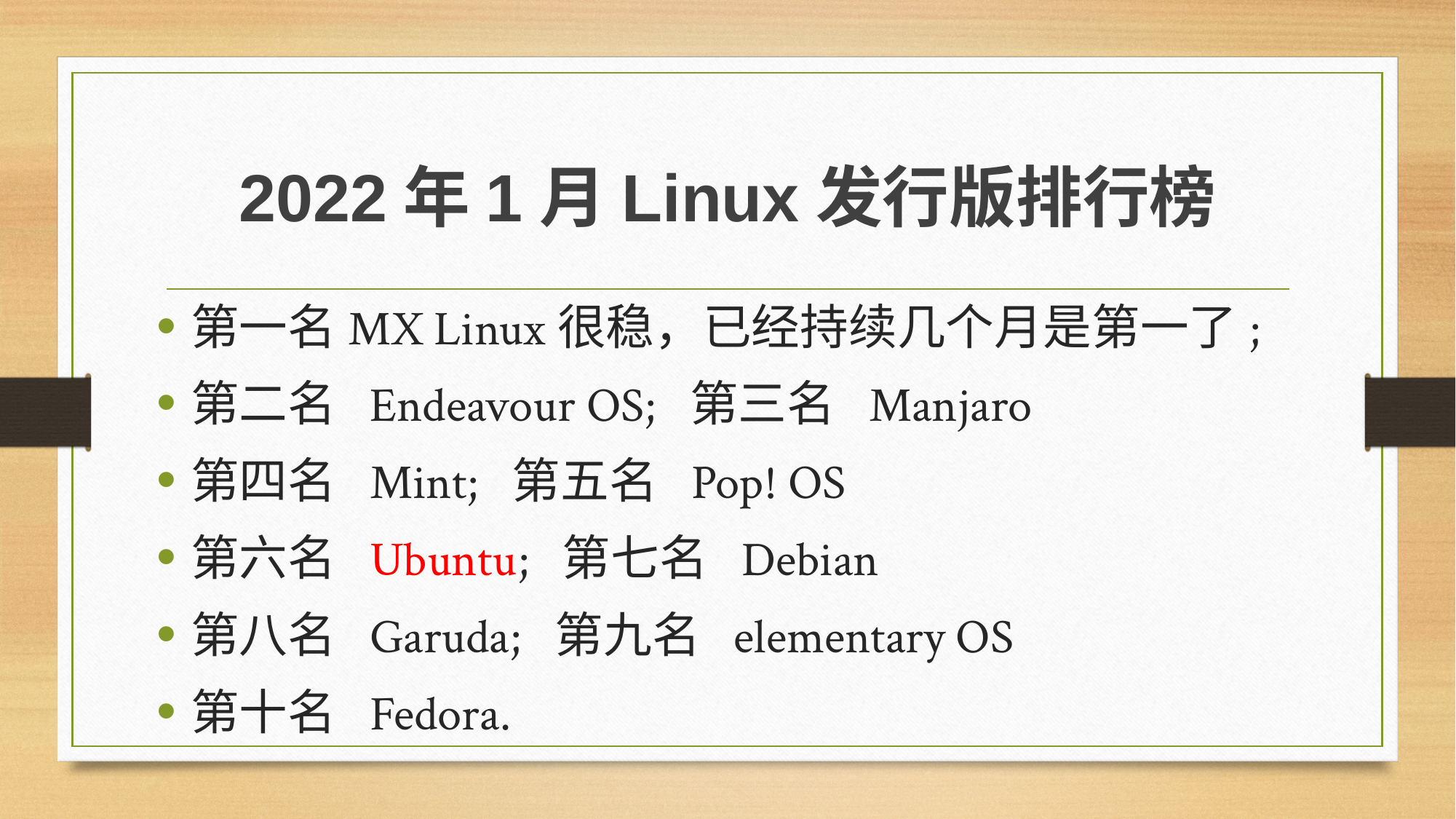

# 2022年1月Linux发行版排行榜
第一名MX Linux很稳，已经持续几个月是第一了;
第二名  Endeavour OS;  第三名  Manjaro
第四名  Mint;  第五名  Pop! OS
第六名  Ubuntu;  第七名  Debian
第八名  Garuda;  第九名  elementary OS
第十名  Fedora.